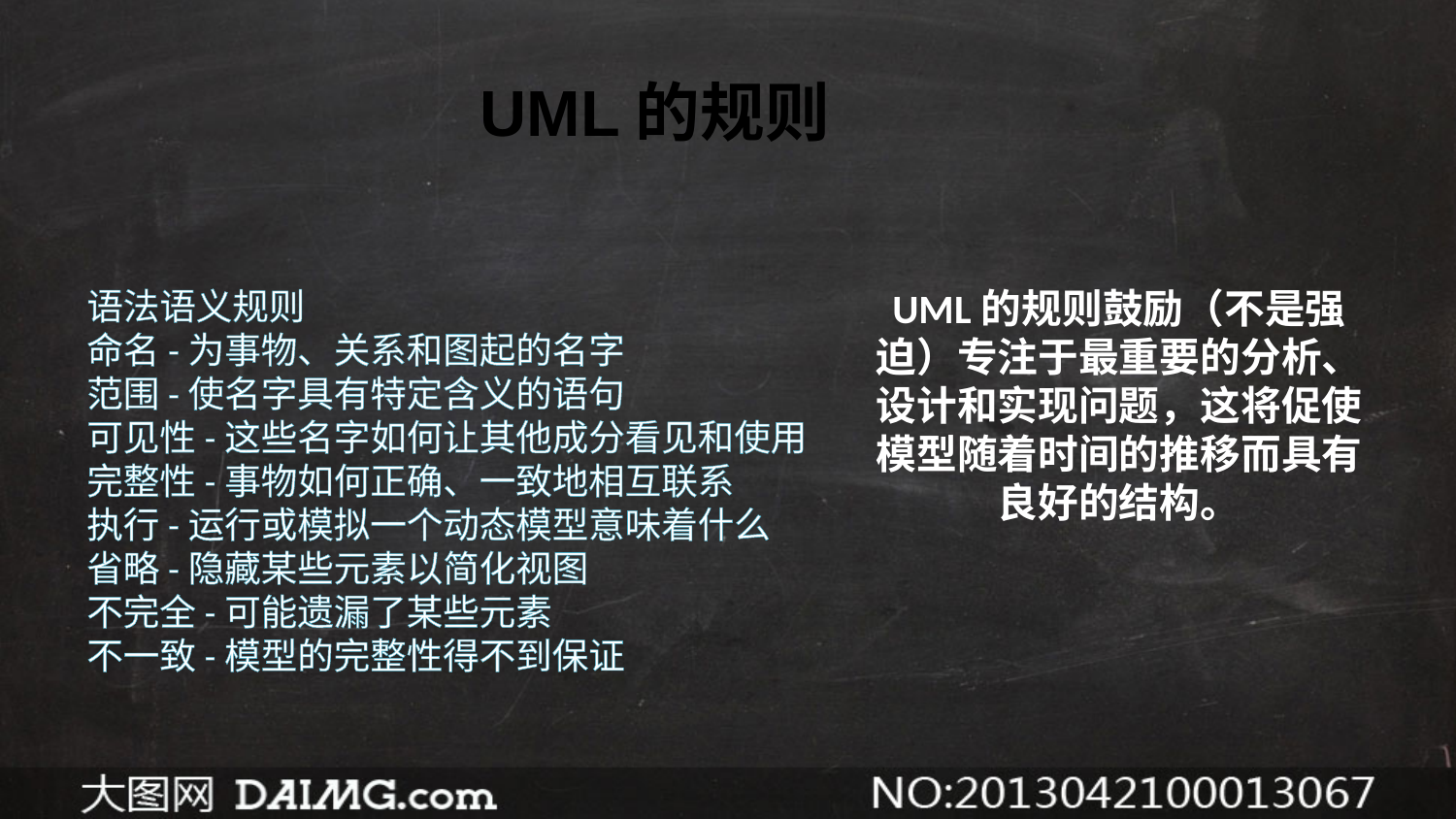

UML的规则
语法语义规则
命名-为事物、关系和图起的名字
范围-使名字具有特定含义的语句
可见性-这些名字如何让其他成分看见和使用
完整性-事物如何正确、一致地相互联系
执行-运行或模拟一个动态模型意味着什么
省略-隐藏某些元素以简化视图
不完全-可能遗漏了某些元素
不一致-模型的完整性得不到保证
UML的规则鼓励（不是强迫）专注于最重要的分析、设计和实现问题，这将促使模型随着时间的推移而具有良好的结构。